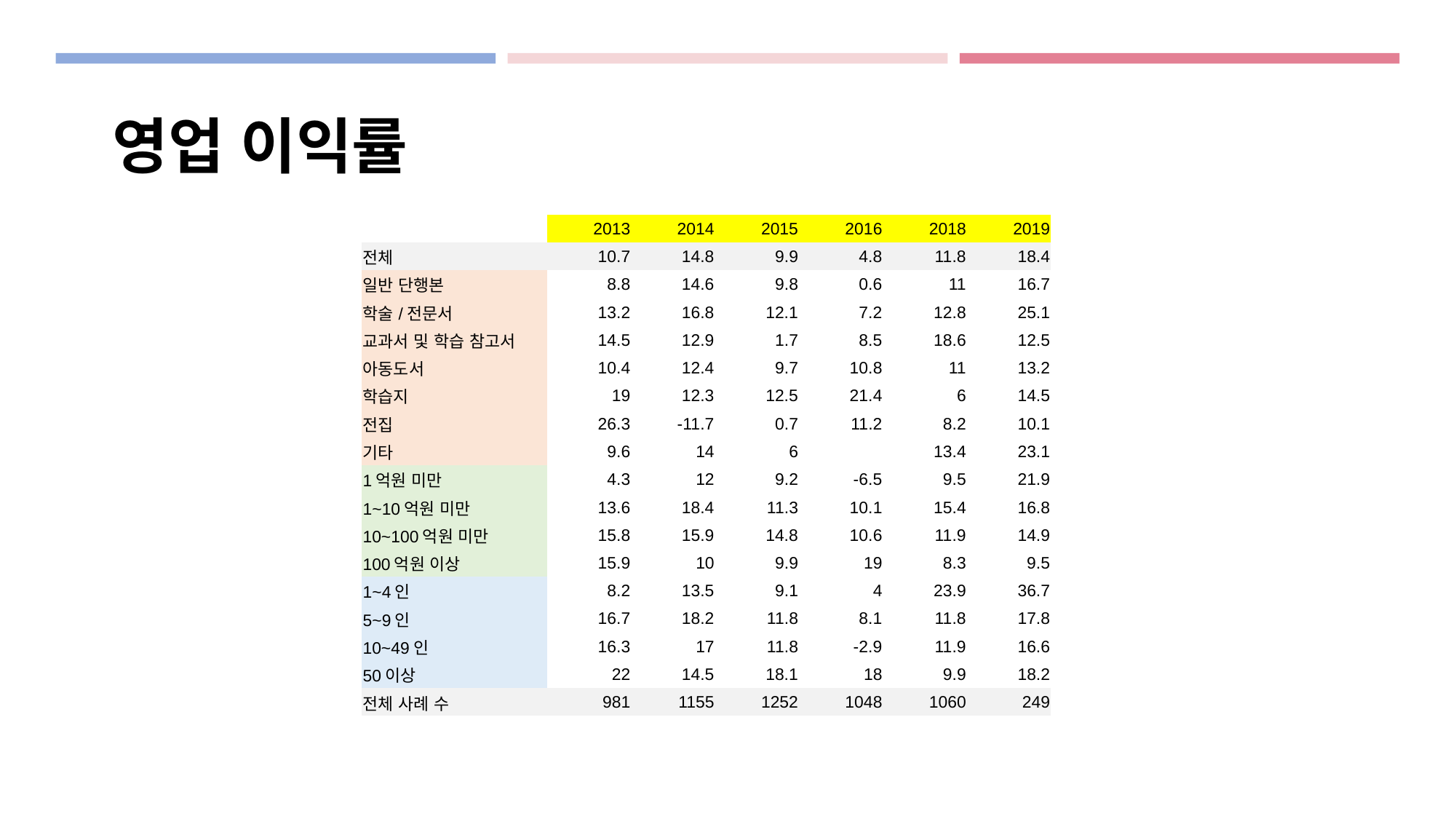

영업 이익률
|  | 2013 | 2014 | 2015 | 2016 | 2018 | 2019 |
| --- | --- | --- | --- | --- | --- | --- |
| 전체 | 10.7 | 14.8 | 9.9 | 4.8 | 11.8 | 18.4 |
| 일반 단행본 | 8.8 | 14.6 | 9.8 | 0.6 | 11 | 16.7 |
| 학술/전문서 | 13.2 | 16.8 | 12.1 | 7.2 | 12.8 | 25.1 |
| 교과서 및 학습 참고서 | 14.5 | 12.9 | 1.7 | 8.5 | 18.6 | 12.5 |
| 아동도서 | 10.4 | 12.4 | 9.7 | 10.8 | 11 | 13.2 |
| 학습지 | 19 | 12.3 | 12.5 | 21.4 | 6 | 14.5 |
| 전집 | 26.3 | -11.7 | 0.7 | 11.2 | 8.2 | 10.1 |
| 기타 | 9.6 | 14 | 6 |  | 13.4 | 23.1 |
| 1억원 미만 | 4.3 | 12 | 9.2 | -6.5 | 9.5 | 21.9 |
| 1~10억원 미만 | 13.6 | 18.4 | 11.3 | 10.1 | 15.4 | 16.8 |
| 10~100억원 미만 | 15.8 | 15.9 | 14.8 | 10.6 | 11.9 | 14.9 |
| 100억원 이상 | 15.9 | 10 | 9.9 | 19 | 8.3 | 9.5 |
| 1~4인 | 8.2 | 13.5 | 9.1 | 4 | 23.9 | 36.7 |
| 5~9인 | 16.7 | 18.2 | 11.8 | 8.1 | 11.8 | 17.8 |
| 10~49인 | 16.3 | 17 | 11.8 | -2.9 | 11.9 | 16.6 |
| 50이상 | 22 | 14.5 | 18.1 | 18 | 9.9 | 18.2 |
| 전체 사례 수 | 981 | 1155 | 1252 | 1048 | 1060 | 249 |